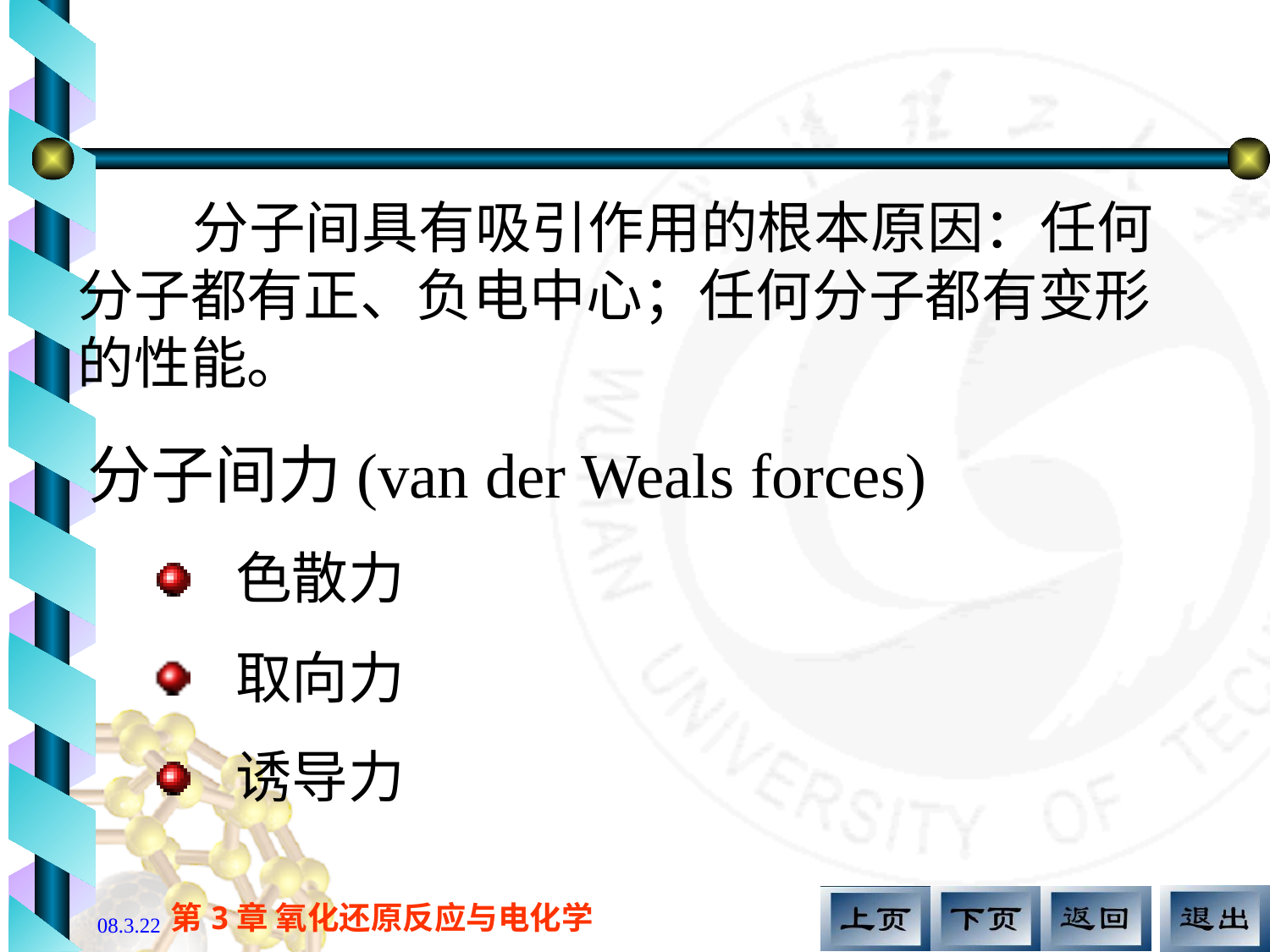

#
        分子间具有吸引作用的根本原因：任何分子都有正、负电中心；任何分子都有变形的性能。
分子间力(van der Weals forces)
色散力
取向力
诱导力